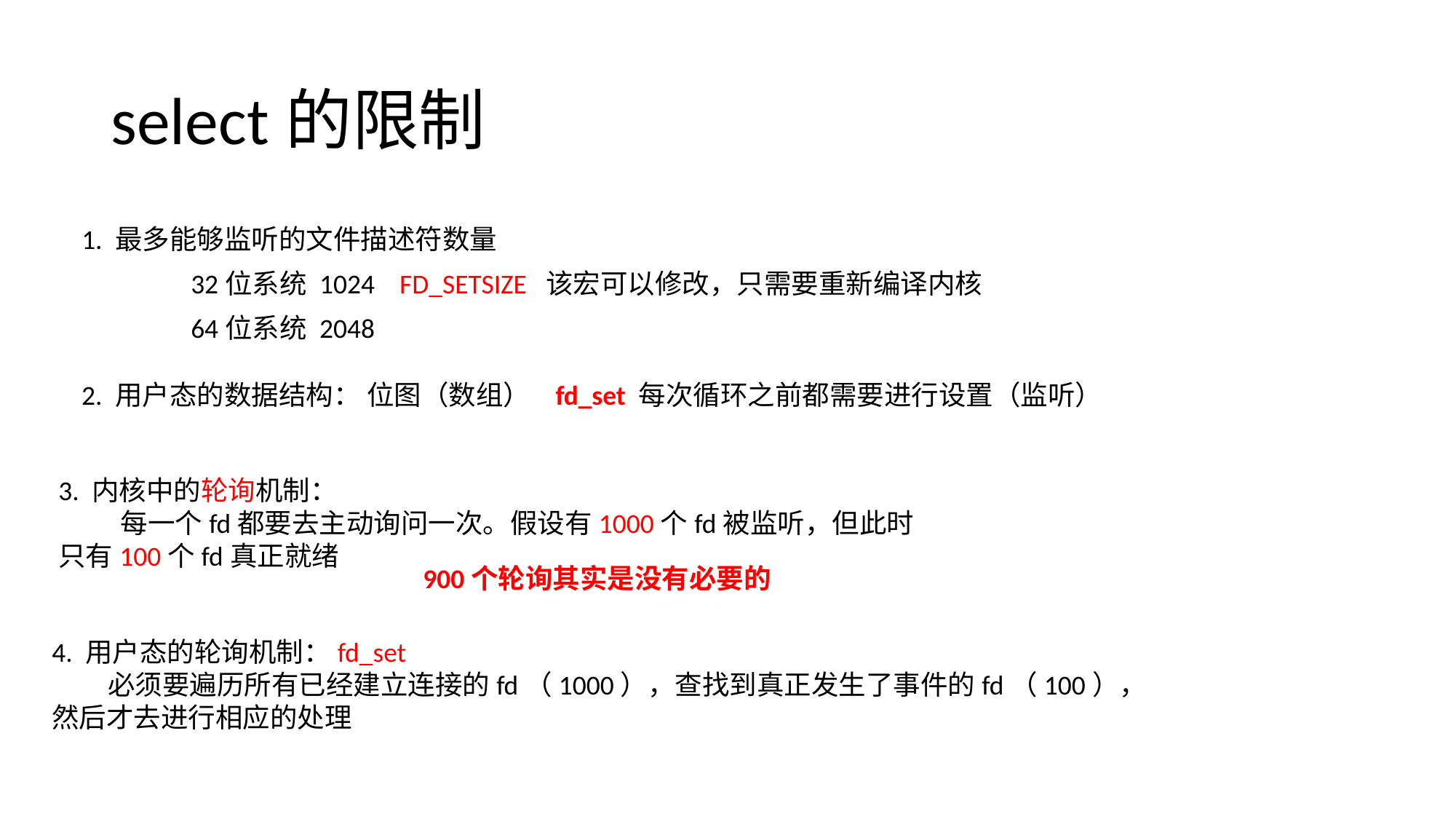

# select的限制
1. 最多能够监听的文件描述符数量
	32位系统 1024    FD_SETSIZE  该宏可以修改，只需要重新编译内核
	64位系统 2048
2. 用户态的数据结构： 位图（数组）   fd_set 每次循环之前都需要进行设置（监听）
3. 内核中的轮询机制：
         每一个fd都要去主动询问一次。假设有1000个fd被监听，但此时
只有100个fd真正就绪
900个轮询其实是没有必要的
4. 用户态的轮询机制：fd_set
        必须要遍历所有已经建立连接的fd（1000），查找到真正发生了事件的fd（100），
然后才去进行相应的处理